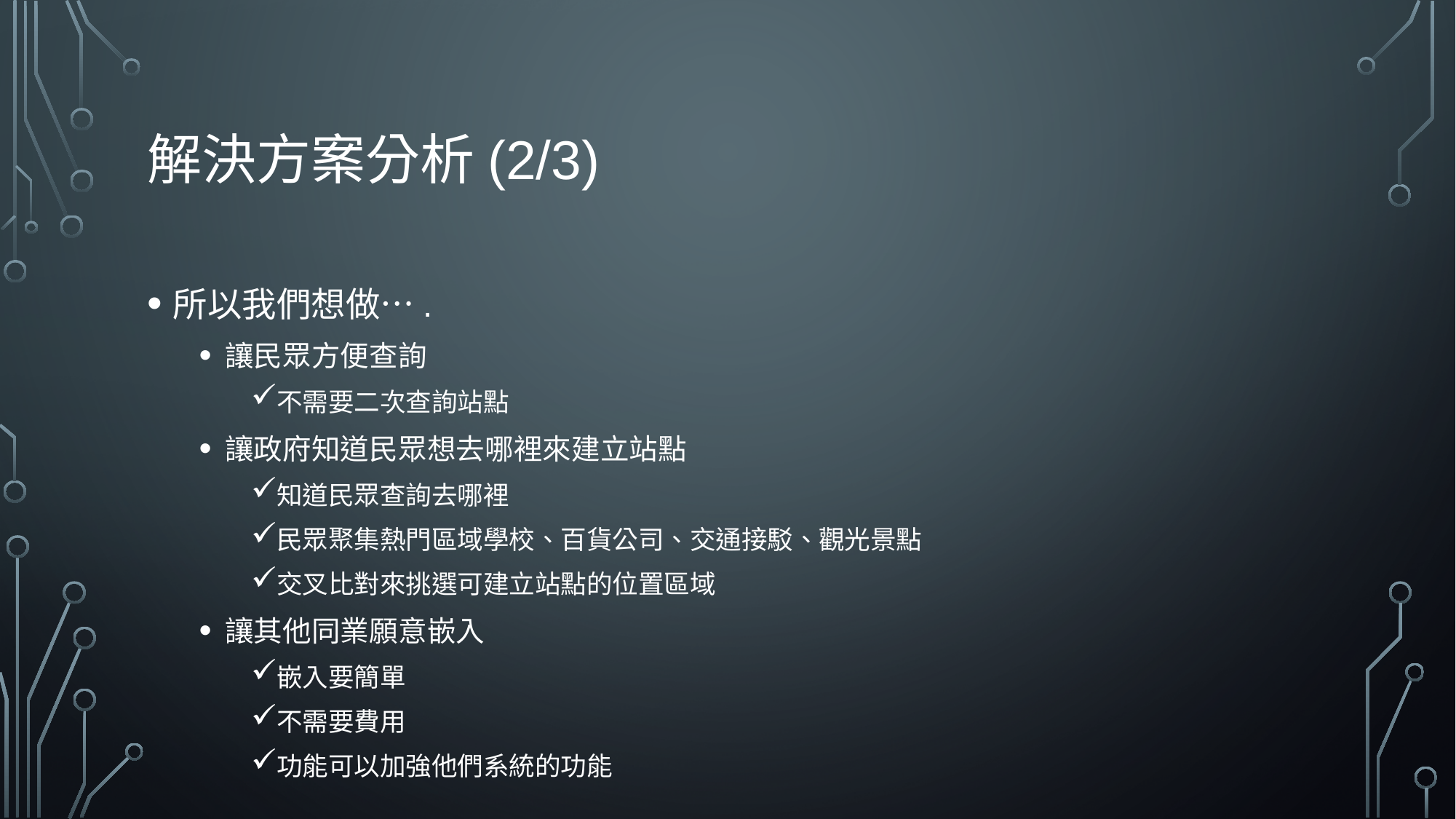

# 解決方案分析(2/3)
所以我們想做….
讓民眾方便查詢
不需要二次查詢站點
讓政府知道民眾想去哪裡來建立站點
知道民眾查詢去哪裡
民眾聚集熱門區域學校、百貨公司、交通接駁、觀光景點
交叉比對來挑選可建立站點的位置區域
讓其他同業願意嵌入
嵌入要簡單
不需要費用
功能可以加強他們系統的功能